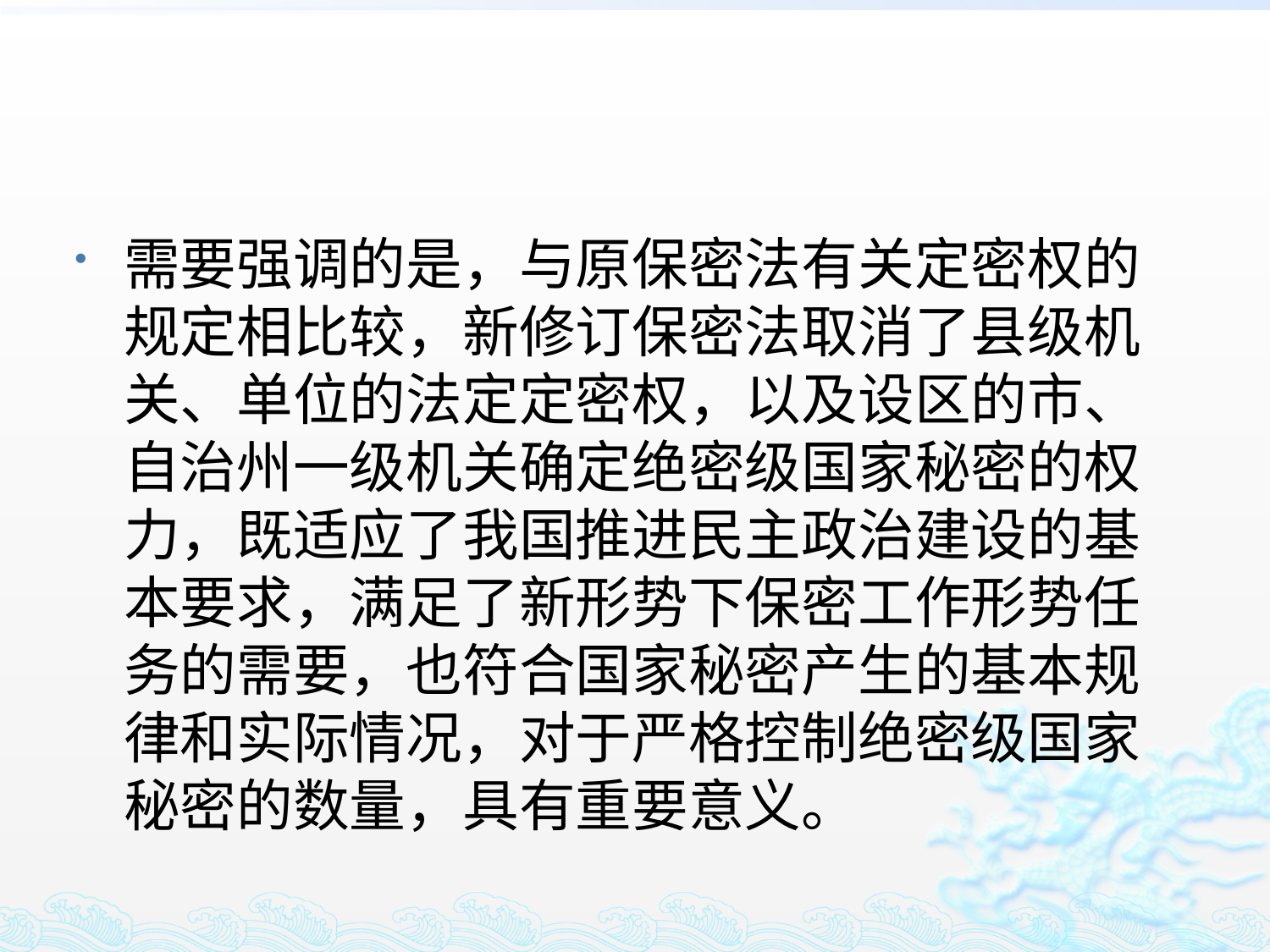

#
需要强调的是，与原保密法有关定密权的规定相比较，新修订保密法取消了县级机关、单位的法定定密权，以及设区的市、自治州一级机关确定绝密级国家秘密的权力，既适应了我国推进民主政治建设的基本要求，满足了新形势下保密工作形势任务的需要，也符合国家秘密产生的基本规律和实际情况，对于严格控制绝密级国家秘密的数量，具有重要意义。